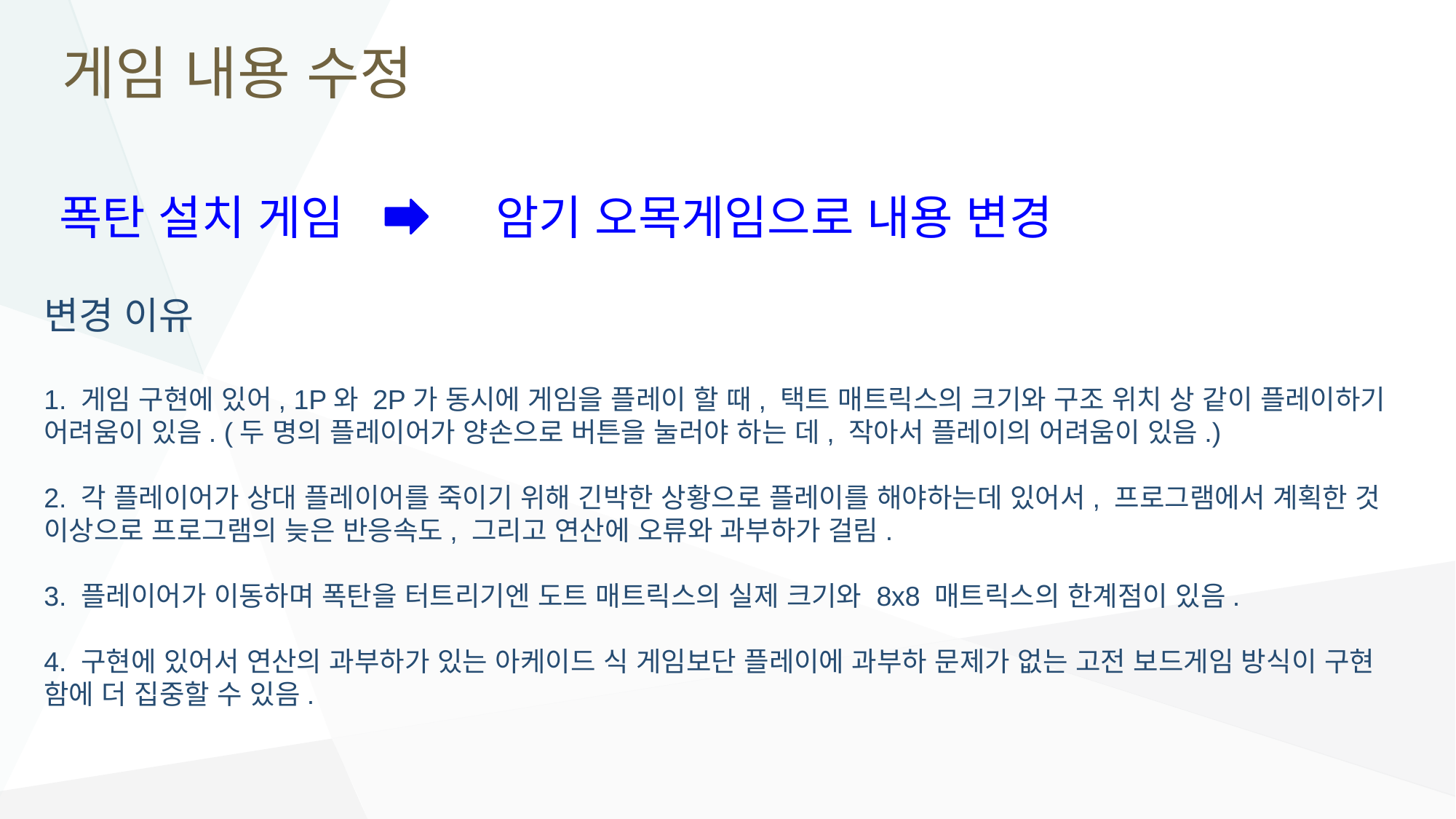

# 게임 내용 수정
폭탄 설치 게임  		암기 오목게임으로 내용 변경

변경 이유

1. 게임 구현에 있어, 1P와 2P가 동시에 게임을 플레이 할 때, 택트 매트릭스의 크기와 구조 위치 상 같이 플레이하기
어려움이 있음. (두 명의 플레이어가 양손으로 버튼을 눌러야 하는 데, 작아서 플레이의 어려움이 있음.)

2. 각 플레이어가 상대 플레이어를 죽이기 위해 긴박한 상황으로 플레이를 해야하는데 있어서, 프로그램에서 계획한 것
이상으로 프로그램의 늦은 반응속도, 그리고 연산에 오류와 과부하가 걸림.

3. 플레이어가 이동하며 폭탄을 터트리기엔 도트 매트릭스의 실제 크기와 8x8 매트릭스의 한계점이 있음.

4. 구현에 있어서 연산의 과부하가 있는 아케이드 식 게임보단 플레이에 과부하 문제가 없는 고전 보드게임 방식이 구현
함에 더 집중할 수 있음.